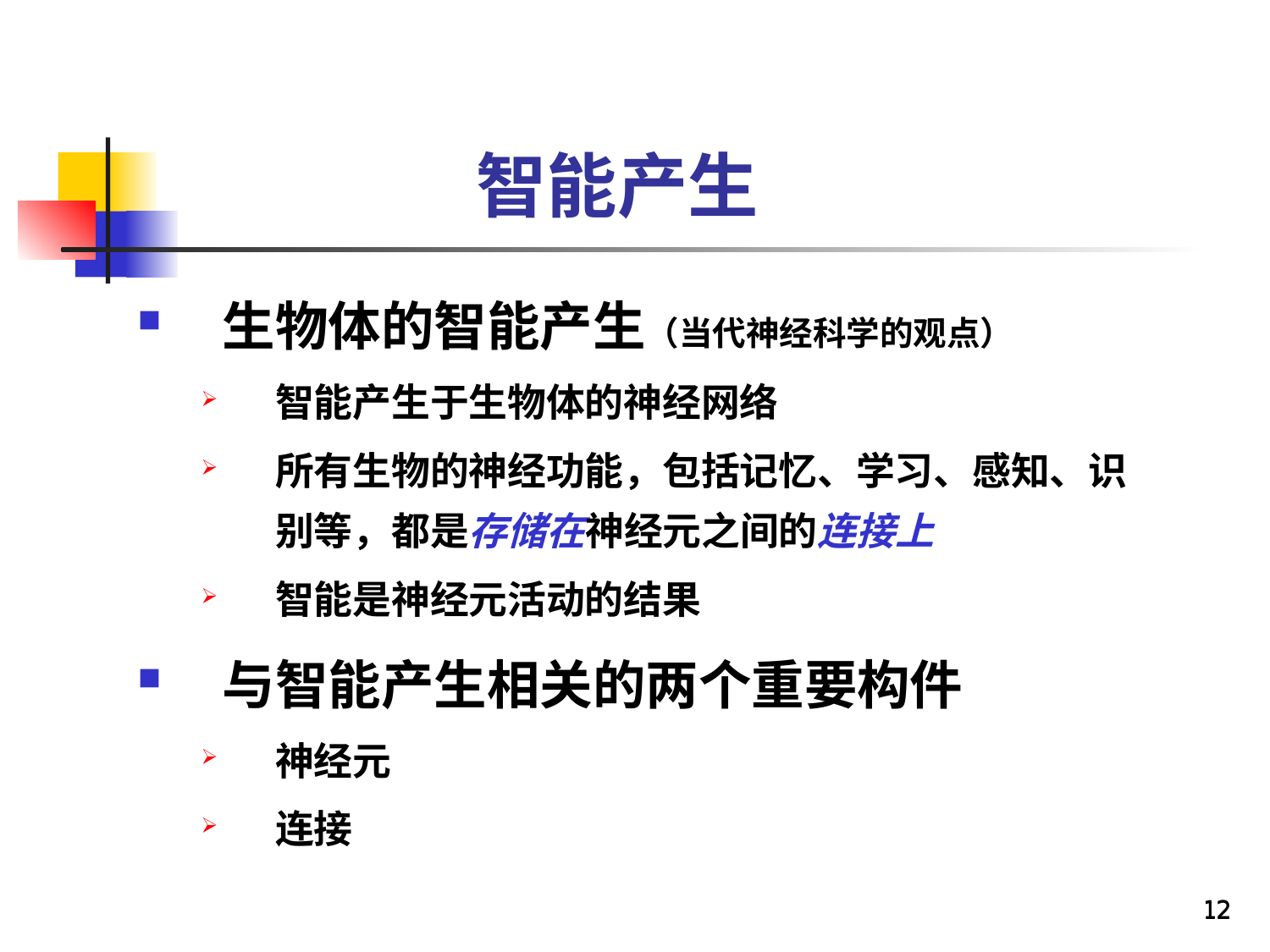

# 智能产生
生物体的智能产生（当代神经科学的观点）
智能产生于生物体的神经网络
所有生物的神经功能，包括记忆、学习、感知、识别等，都是存储在神经元之间的连接上
智能是神经元活动的结果
与智能产生相关的两个重要构件
神经元
连接
12
12